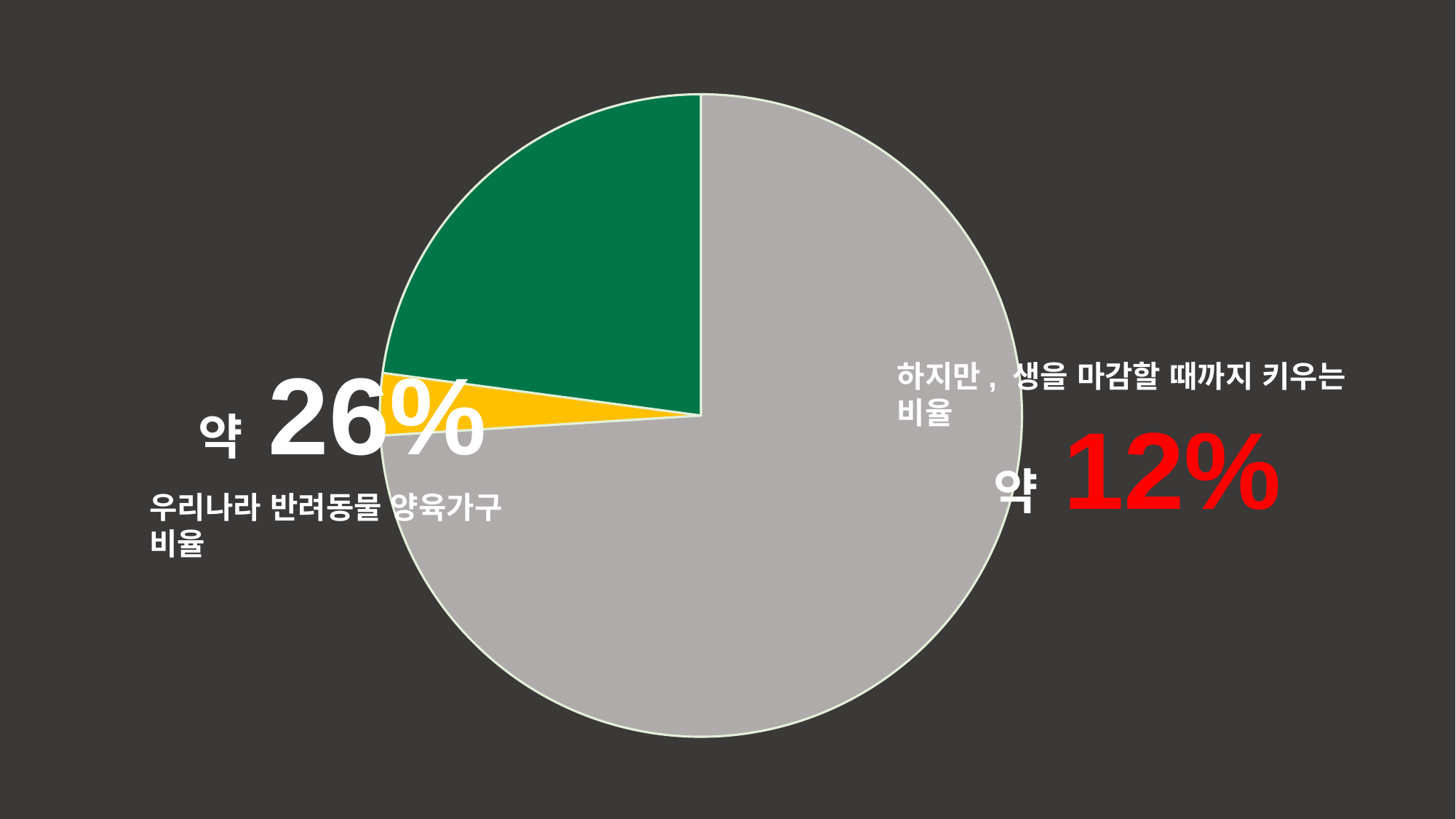

[unsupported chart]

약 26%
우리나라 반려동물 양육가구 비율
하지만, 생을 마감할 때까지 키우는 비율
약 12%